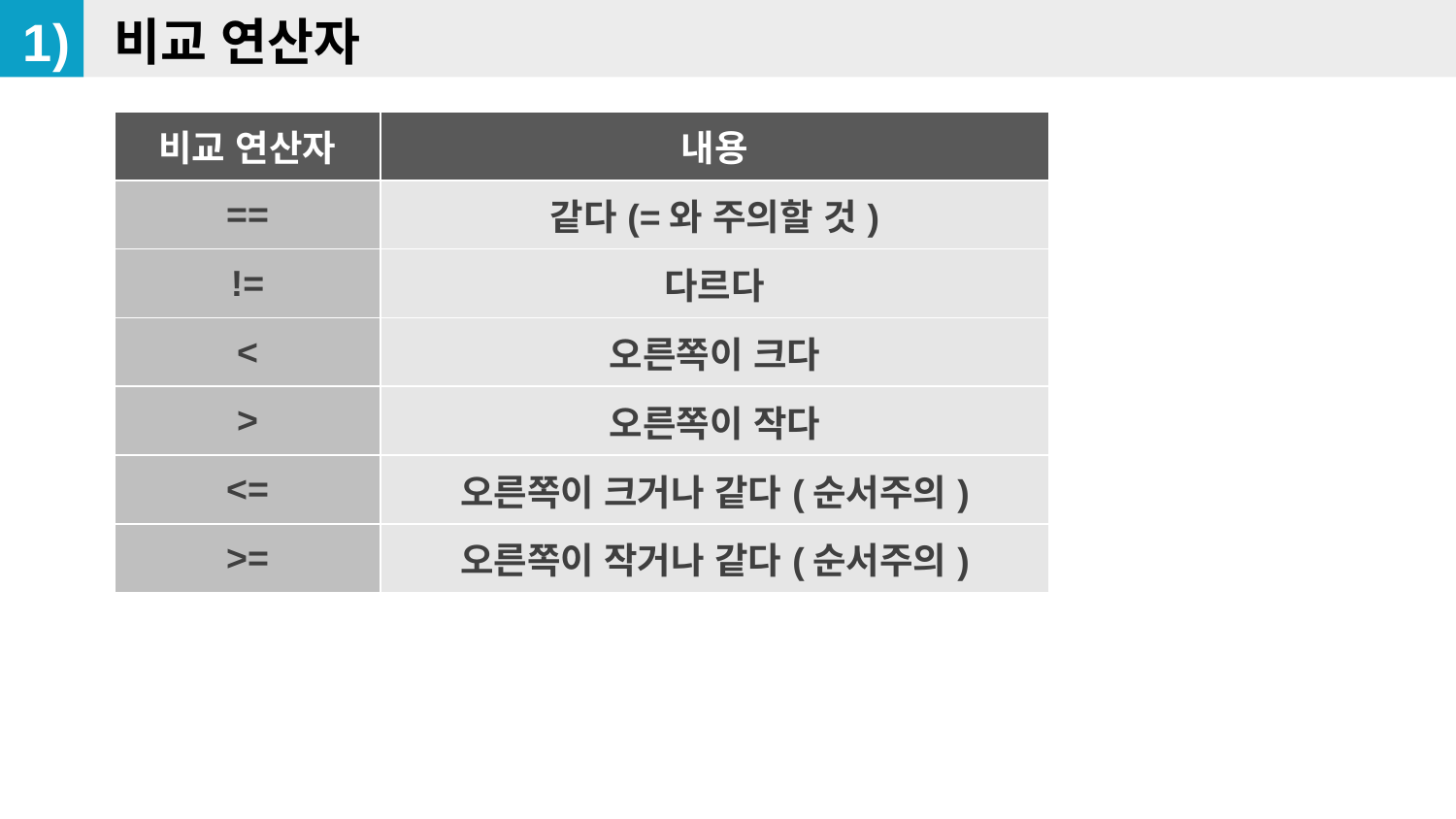

1)
비교 연산자
| 비교 연산자 | 내용 |
| --- | --- |
| == | 같다(=와 주의할 것) |
| != | 다르다 |
| < | 오른쪽이 크다 |
| > | 오른쪽이 작다 |
| <= | 오른쪽이 크거나 같다(순서주의) |
| >= | 오른쪽이 작거나 같다(순서주의) |